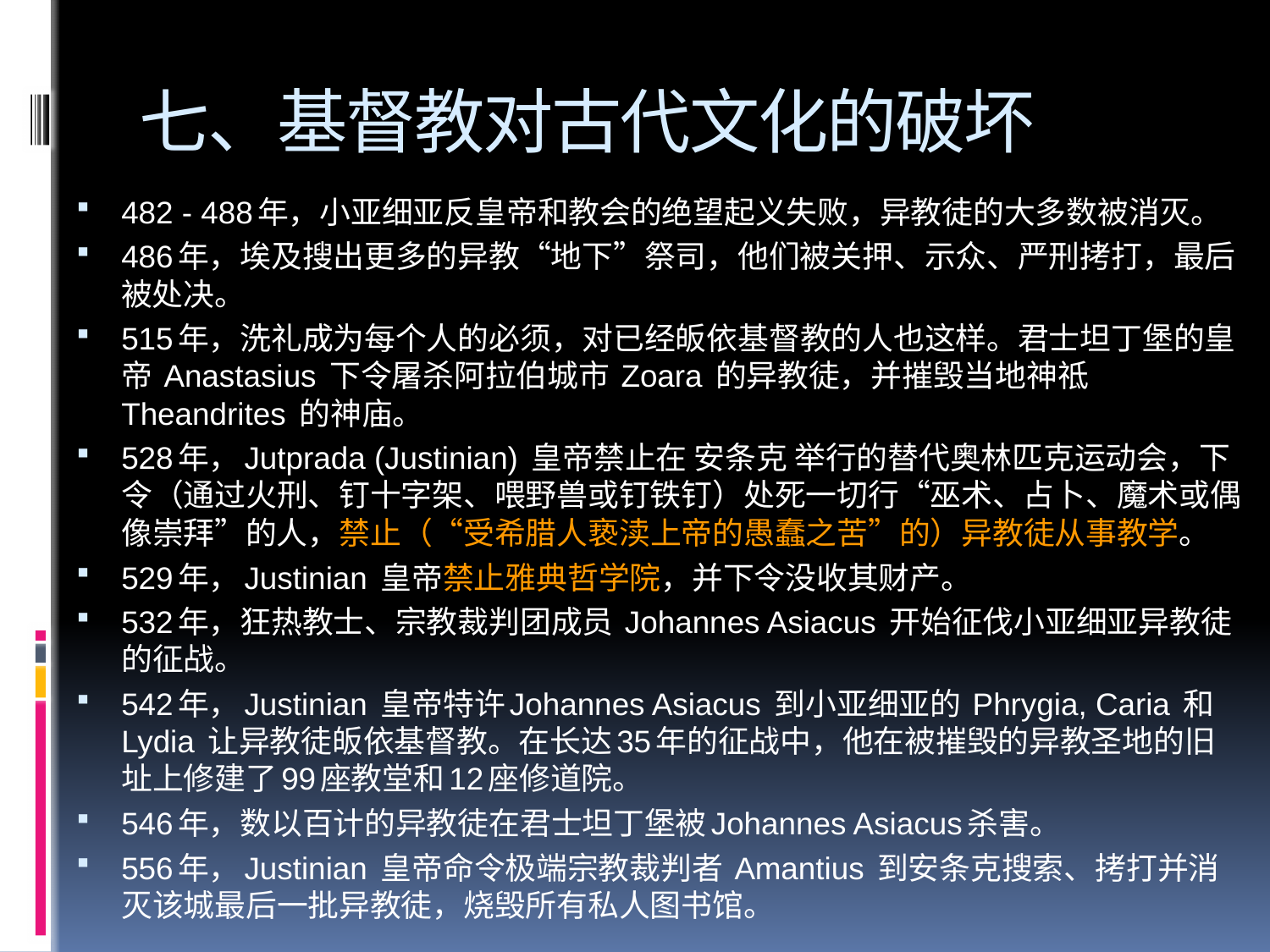

# 七、基督教对古代文化的破坏
482 - 488年，小亚细亚反皇帝和教会的绝望起义失败，异教徒的大多数被消灭。
486年，埃及搜出更多的异教“地下”祭司，他们被关押、示众、严刑拷打，最后被处决。
515年，洗礼成为每个人的必须，对已经皈依基督教的人也这样。君士坦丁堡的皇帝 Anastasius 下令屠杀阿拉伯城市 Zoara 的异教徒，并摧毁当地神祗 Theandrites 的神庙。
528年，Jutprada (Justinian) 皇帝禁止在 安条克 举行的替代奥林匹克运动会，下令（通过火刑、钉十字架、喂野兽或钉铁钉）处死一切行“巫术、占卜、魔术或偶像崇拜”的人，禁止（“受希腊人亵渎上帝的愚蠢之苦”的）异教徒从事教学。
529年，Justinian 皇帝禁止雅典哲学院，并下令没收其财产。
532年，狂热教士、宗教裁判团成员 Johannes Asiacus 开始征伐小亚细亚异教徒的征战。
542年，Justinian 皇帝特许Johannes Asiacus 到小亚细亚的 Phrygia, Caria 和 Lydia 让异教徒皈依基督教。在长达35年的征战中，他在被摧毁的异教圣地的旧址上修建了99座教堂和12座修道院。
546年，数以百计的异教徒在君士坦丁堡被Johannes Asiacus杀害。
556年，Justinian 皇帝命令极端宗教裁判者 Amantius 到安条克搜索、拷打并消灭该城最后一批异教徒，烧毁所有私人图书馆。